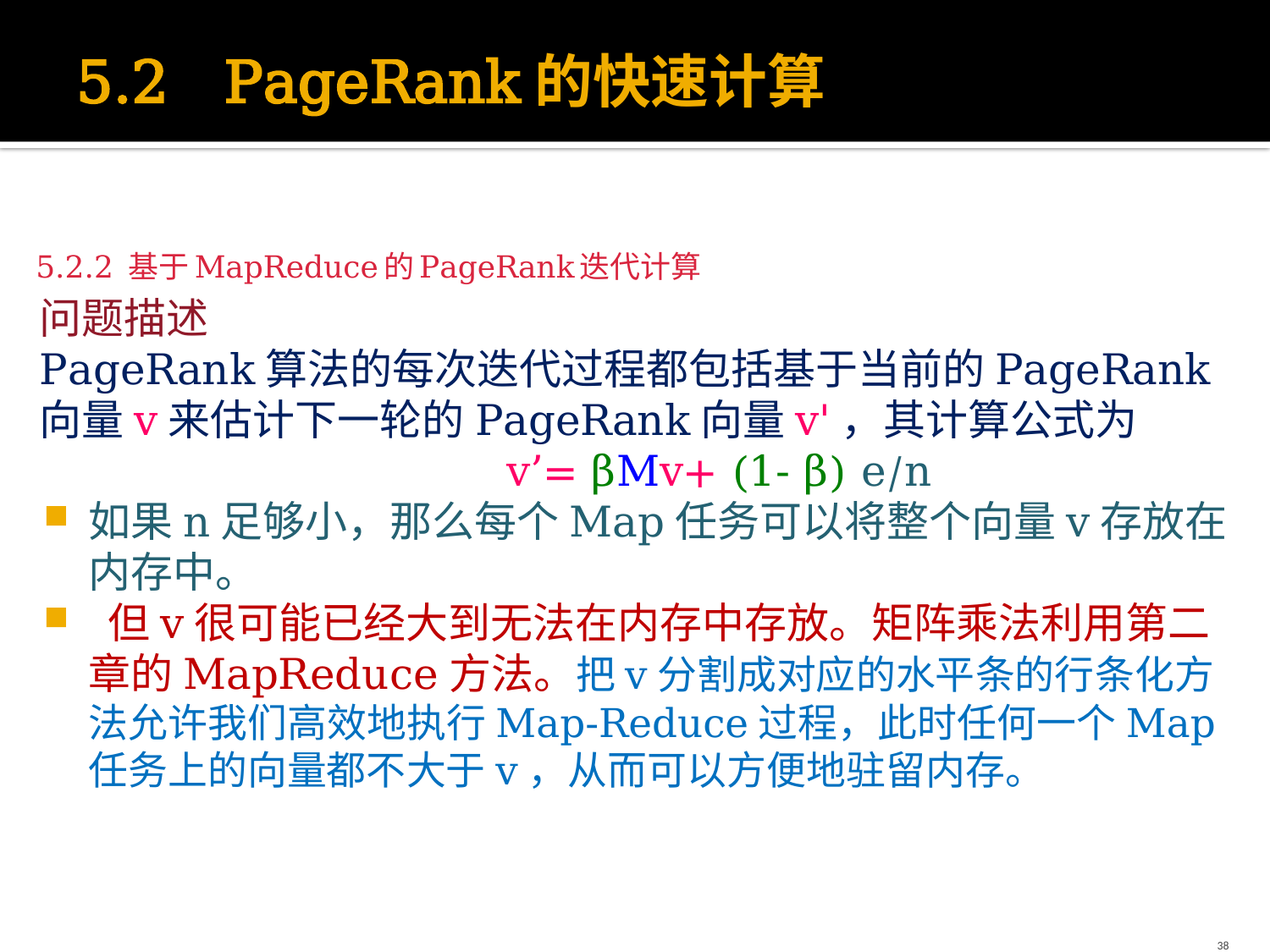

# 5.2   PageRank的快速计算
5.2.2 基于MapReduce的PageRank迭代计算

问题描述
PageRank算法的每次迭代过程都包括基于当前的PageRank向量v来估计下一轮的PageRank向量v'，其计算公式为
                                   v’= βMv+ (1- β) e/n
如果n足够小，那么每个Map任务可以将整个向量v存放在内存中。
 但v很可能已经大到无法在内存中存放。矩阵乘法利用第二章的MapReduce方法。把v分割成对应的水平条的行条化方法允许我们高效地执行Map-Reduce过程，此时任何一个Map任务上的向量都不大于v，从而可以方便地驻留内存。
38